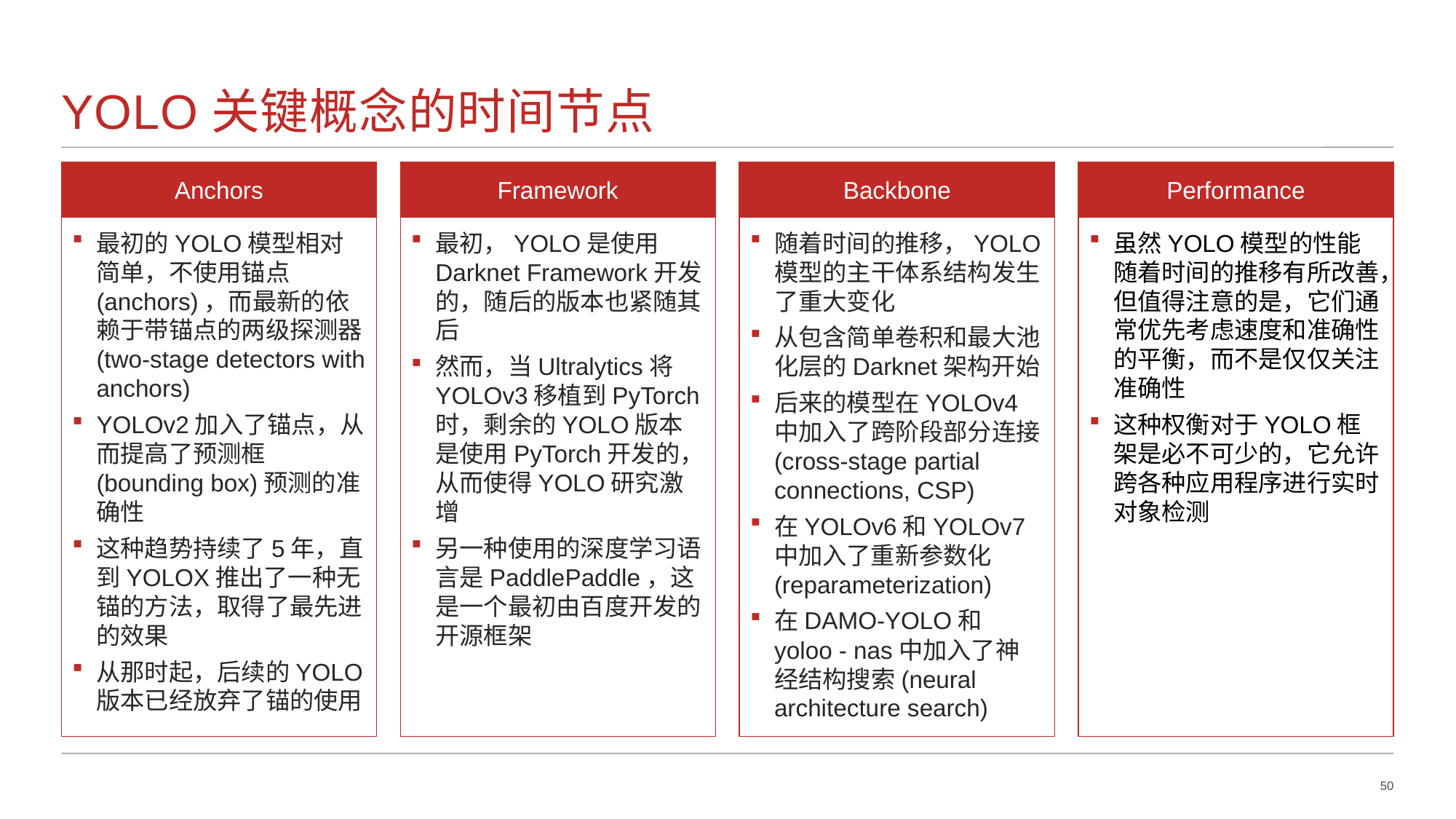

# YOLO关键概念的时间节点
Anchors
Framework
Backbone
Performance
最初的YOLO模型相对简单，不使用锚点(anchors)，而最新的依赖于带锚点的两级探测器(two-stage detectors with anchors)
YOLOv2加入了锚点，从而提高了预测框(bounding box)预测的准确性
这种趋势持续了5年，直到YOLOX推出了一种无锚的方法，取得了最先进的效果
从那时起，后续的YOLO版本已经放弃了锚的使用
最初，YOLO是使用Darknet Framework开发的，随后的版本也紧随其后
然而，当Ultralytics将YOLOv3移植到PyTorch时，剩余的YOLO版本是使用PyTorch开发的，从而使得YOLO研究激增
另一种使用的深度学习语言是PaddlePaddle，这是一个最初由百度开发的开源框架
随着时间的推移，YOLO模型的主干体系结构发生了重大变化
从包含简单卷积和最大池化层的Darknet架构开始
后来的模型在YOLOv4中加入了跨阶段部分连接(cross-stage partial connections, CSP)
在YOLOv6和YOLOv7中加入了重新参数化(reparameterization)
在DAMO-YOLO和yoloo - nas中加入了神经结构搜索(neural architecture search)
虽然YOLO模型的性能随着时间的推移有所改善，但值得注意的是，它们通常优先考虑速度和准确性的平衡，而不是仅仅关注准确性
这种权衡对于YOLO框架是必不可少的，它允许跨各种应用程序进行实时对象检测